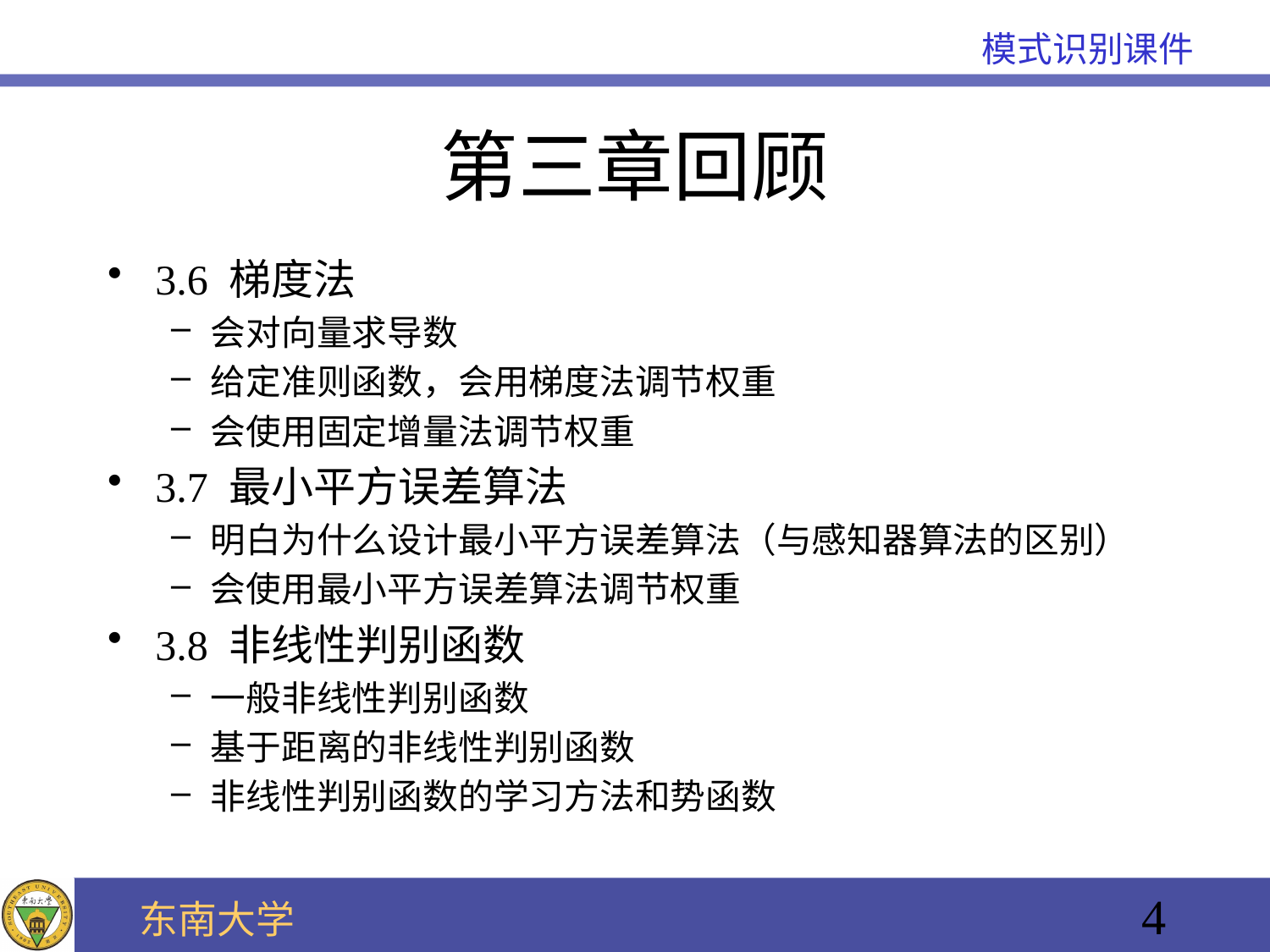

# 第三章回顾
3.6 梯度法
会对向量求导数
给定准则函数，会用梯度法调节权重
会使用固定增量法调节权重
3.7 最小平方误差算法
明白为什么设计最小平方误差算法（与感知器算法的区别）
会使用最小平方误差算法调节权重
3.8 非线性判别函数
一般非线性判别函数
基于距离的非线性判别函数
非线性判别函数的学习方法和势函数
4